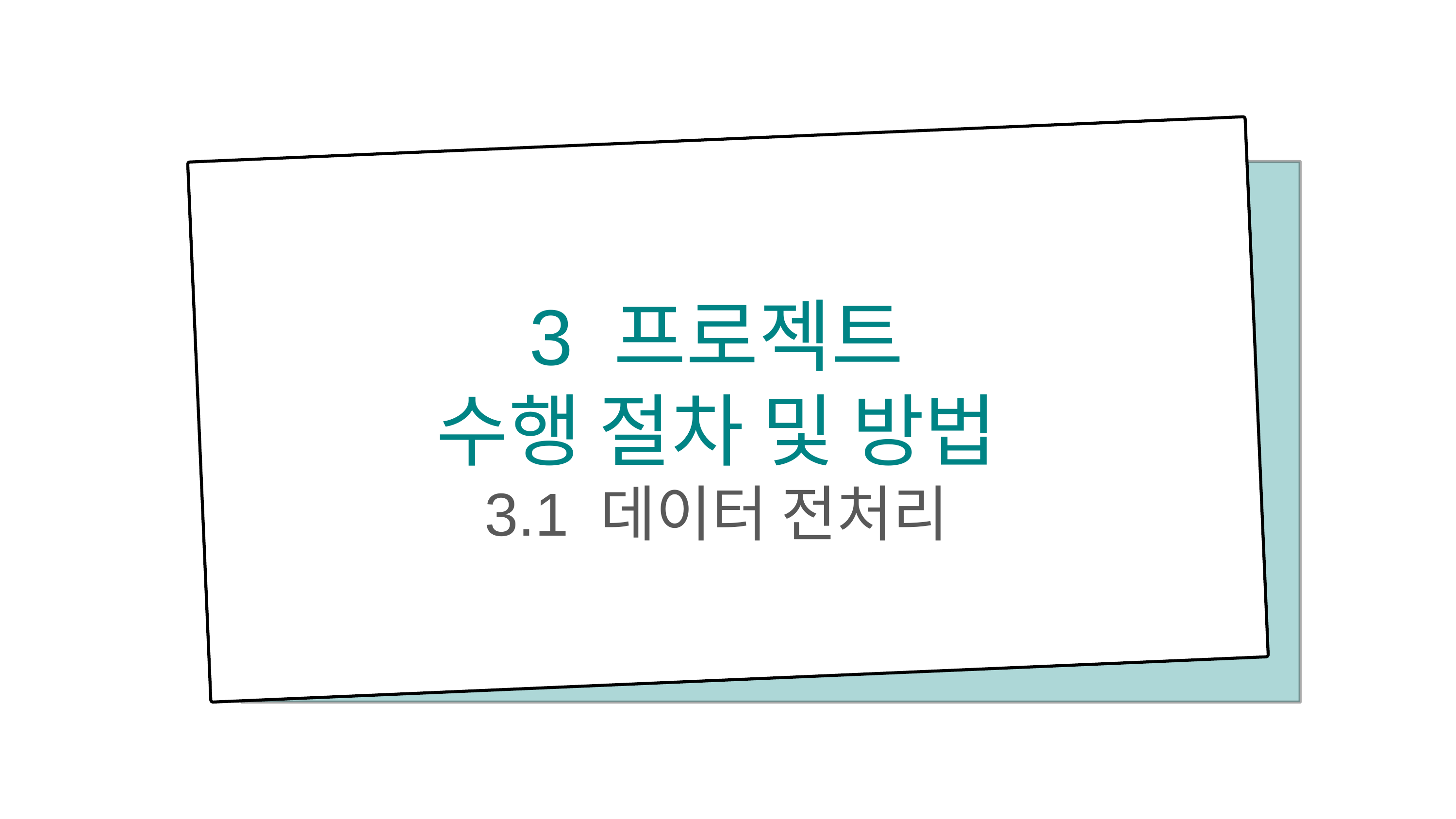

3 프로젝트
수행 절차 및 방법
3.1 데이터 전처리